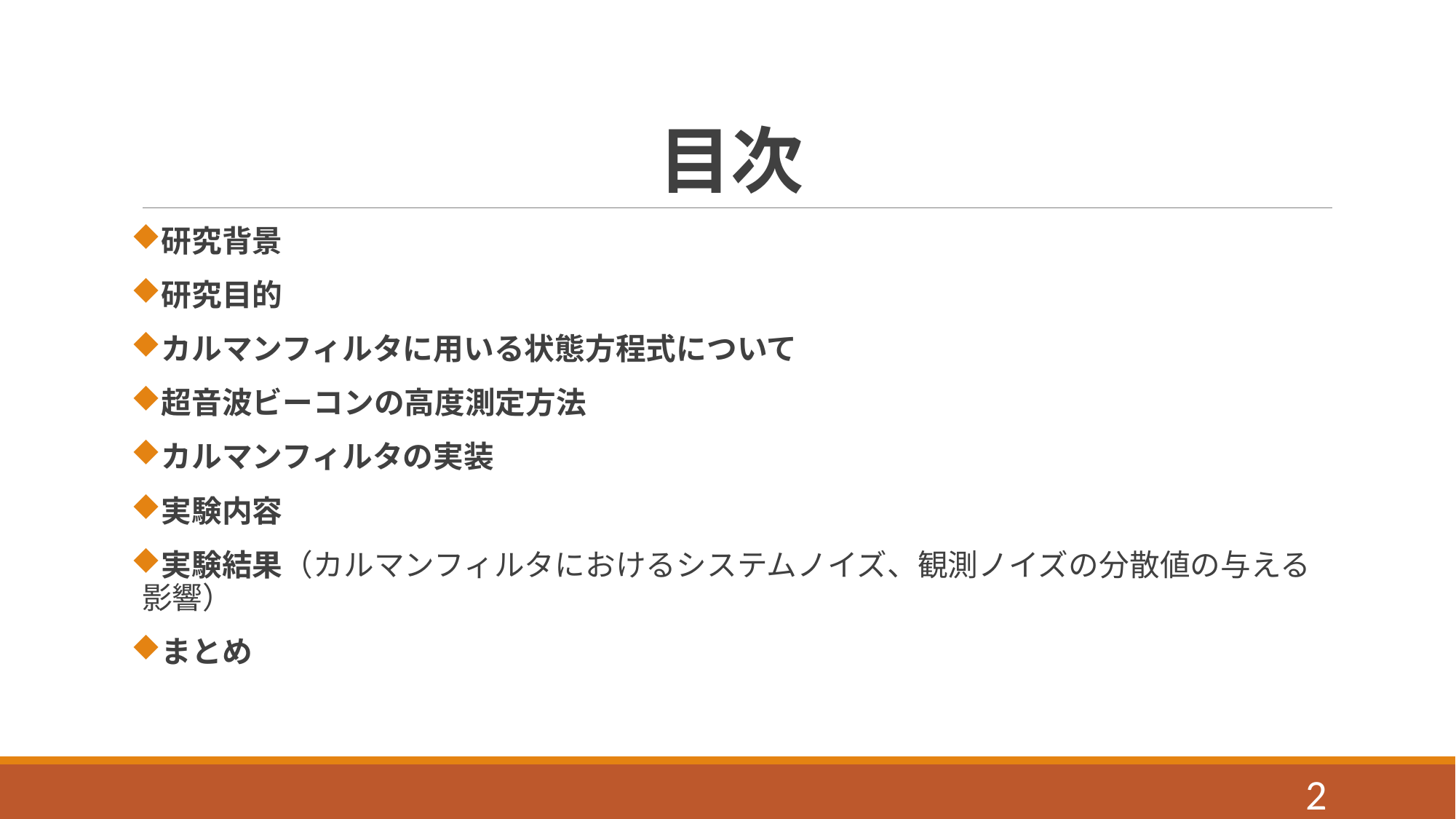

# 目次
研究背景
研究目的
カルマンフィルタに用いる状態方程式について
超音波ビーコンの高度測定方法
カルマンフィルタの実装
実験内容
実験結果（カルマンフィルタにおけるシステムノイズ、観測ノイズの分散値の与える影響）
まとめ
2